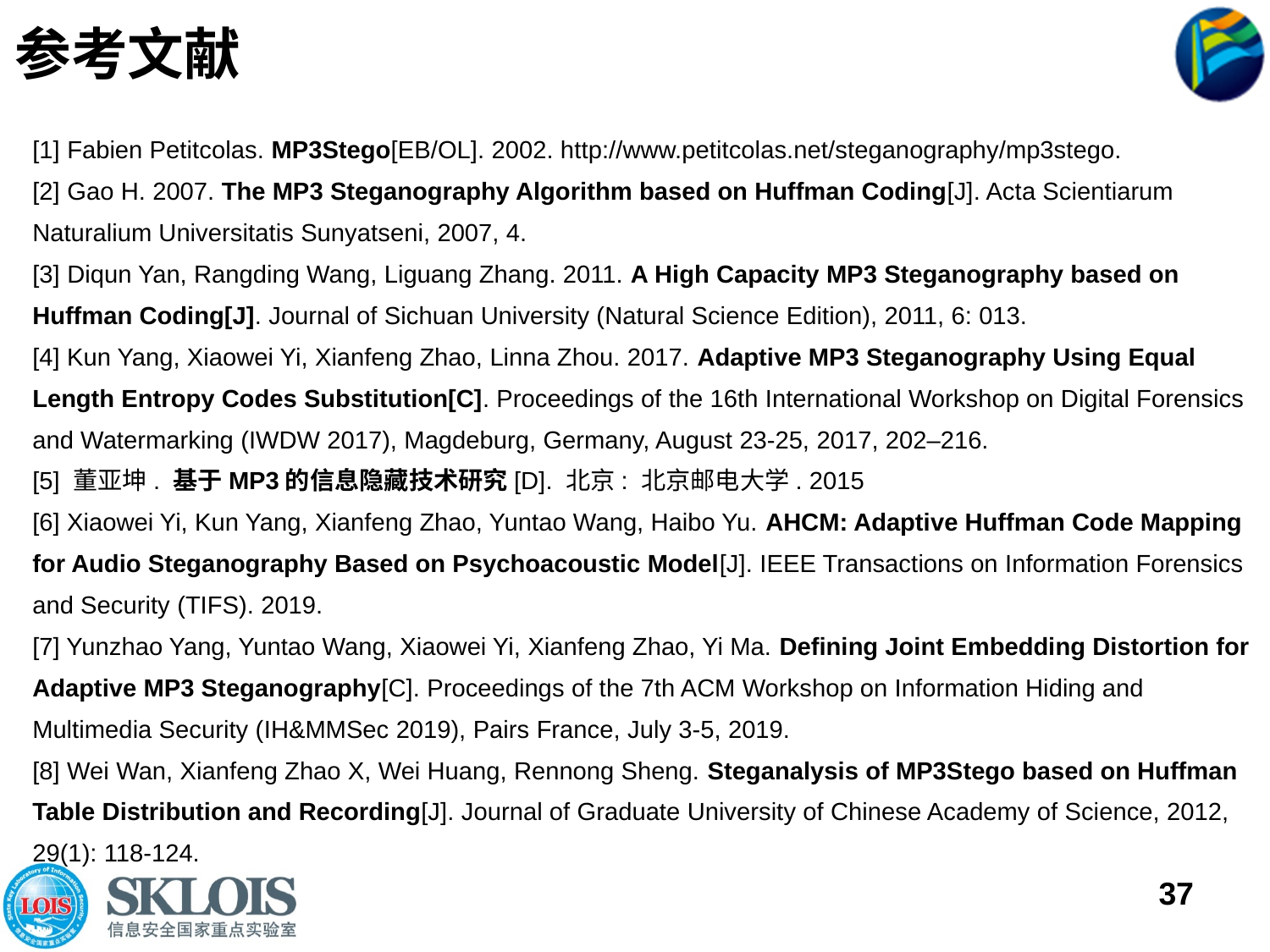

# 参考文献
[1] Fabien Petitcolas. MP3Stego[EB/OL]. 2002. http://www.petitcolas.net/steganography/mp3stego.
[2] Gao H. 2007. The MP3 Steganography Algorithm based on Huffman Coding[J]. Acta Scientiarum Naturalium Universitatis Sunyatseni, 2007, 4.
[3] Diqun Yan, Rangding Wang, Liguang Zhang. 2011. A High Capacity MP3 Steganography based on Huffman Coding[J]. Journal of Sichuan University (Natural Science Edition), 2011, 6: 013.
[4] Kun Yang, Xiaowei Yi, Xianfeng Zhao, Linna Zhou. 2017. Adaptive MP3 Steganography Using Equal Length Entropy Codes Substitution[C]. Proceedings of the 16th International Workshop on Digital Forensics and Watermarking (IWDW 2017), Magdeburg, Germany, August 23-25, 2017, 202–216.
[5] 董亚坤. 基于MP3的信息隐藏技术研究[D]. 北京: 北京邮电大学. 2015
[6] Xiaowei Yi, Kun Yang, Xianfeng Zhao, Yuntao Wang, Haibo Yu. AHCM: Adaptive Huffman Code Mapping for Audio Steganography Based on Psychoacoustic Model[J]. IEEE Transactions on Information Forensics and Security (TIFS). 2019.
[7] Yunzhao Yang, Yuntao Wang, Xiaowei Yi, Xianfeng Zhao, Yi Ma. Defining Joint Embedding Distortion for Adaptive MP3 Steganography[C]. Proceedings of the 7th ACM Workshop on Information Hiding and Multimedia Security (IH&MMSec 2019), Pairs France, July 3-5, 2019.
[8] Wei Wan, Xianfeng Zhao X, Wei Huang, Rennong Sheng. Steganalysis of MP3Stego based on Huffman Table Distribution and Recording[J]. Journal of Graduate University of Chinese Academy of Science, 2012, 29(1): 118-124.

37